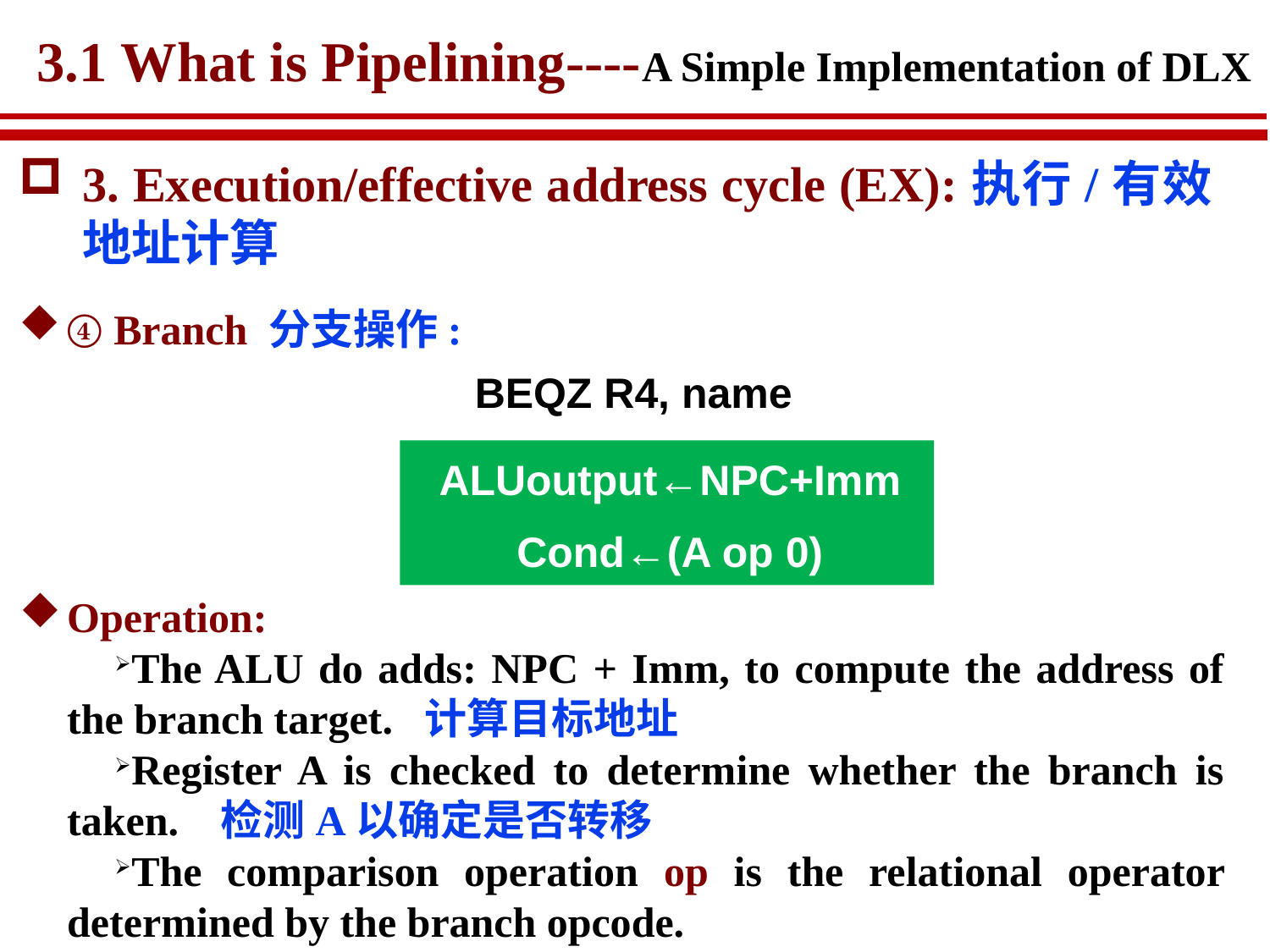

# 3.1 What is Pipelining----A Simple Implementation of DLX
3. Execution/effective address cycle (EX):执行/有效地址计算
④ Branch 分支操作:
BEQZ R4, name

ALUoutput←NPC+Imm
Cond←(A op 0)
Operation:
The ALU do adds: NPC + Imm, to compute the address of the branch target.  计算目标地址
Register A is checked to determine whether the branch is taken.   检测A以确定是否转移
The comparison operation op is the relational operator determined by the branch opcode.